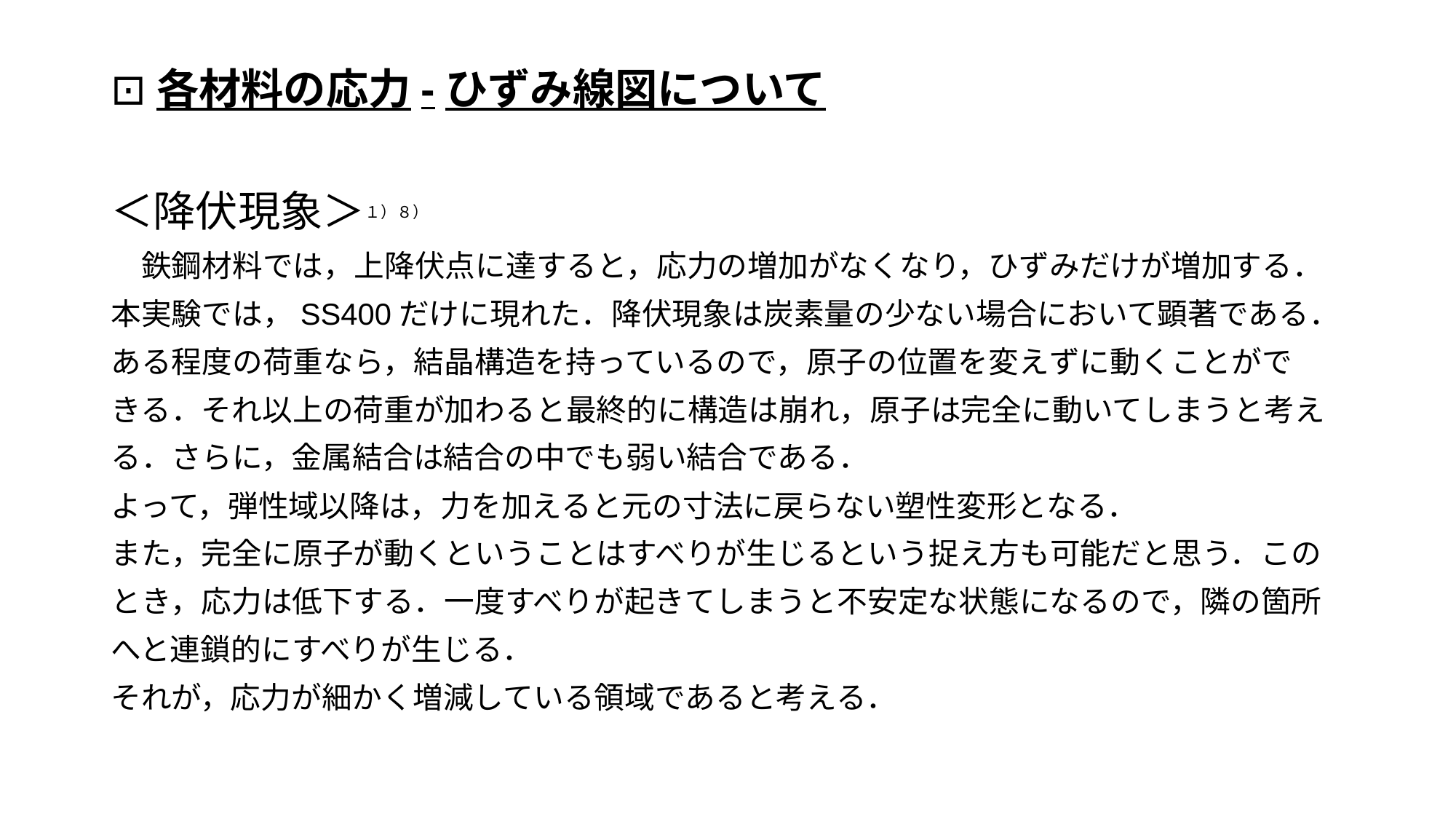

⊡各材料の応力-ひずみ線図について

＜降伏現象＞１）８）
　鉄鋼材料では，上降伏点に達すると，応力の増加がなくなり，ひずみだけが増加する．
本実験では，SS400だけに現れた．降伏現象は炭素量の少ない場合において顕著である．
ある程度の荷重なら，結晶構造を持っているので，原子の位置を変えずに動くことがで
きる．それ以上の荷重が加わると最終的に構造は崩れ，原子は完全に動いてしまうと考え
る．さらに，金属結合は結合の中でも弱い結合である．
よって，弾性域以降は，力を加えると元の寸法に戻らない塑性変形となる．
また，完全に原子が動くということはすべりが生じるという捉え方も可能だと思う．この
とき，応力は低下する．一度すべりが起きてしまうと不安定な状態になるので，隣の箇所
へと連鎖的にすべりが生じる．
それが，応力が細かく増減している領域であると考える．

#